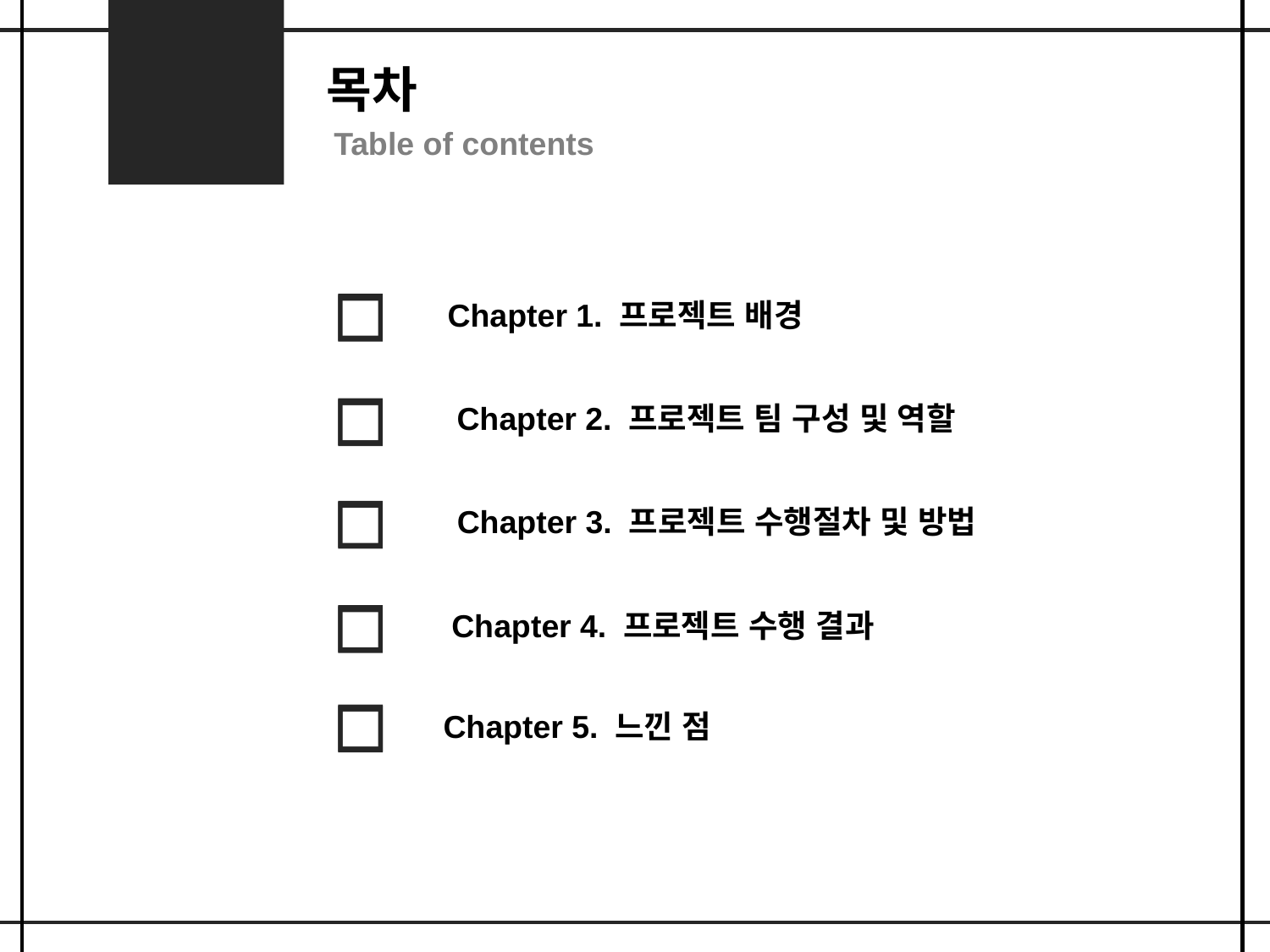

목차
Table of contents
Chapter 1. 프로젝트 배경

Chapter 2. 프로젝트 팀 구성 및 역할

Chapter 3. 프로젝트 수행절차 및 방법

Chapter 4. 프로젝트 수행 결과

Chapter 5. 느낀 점